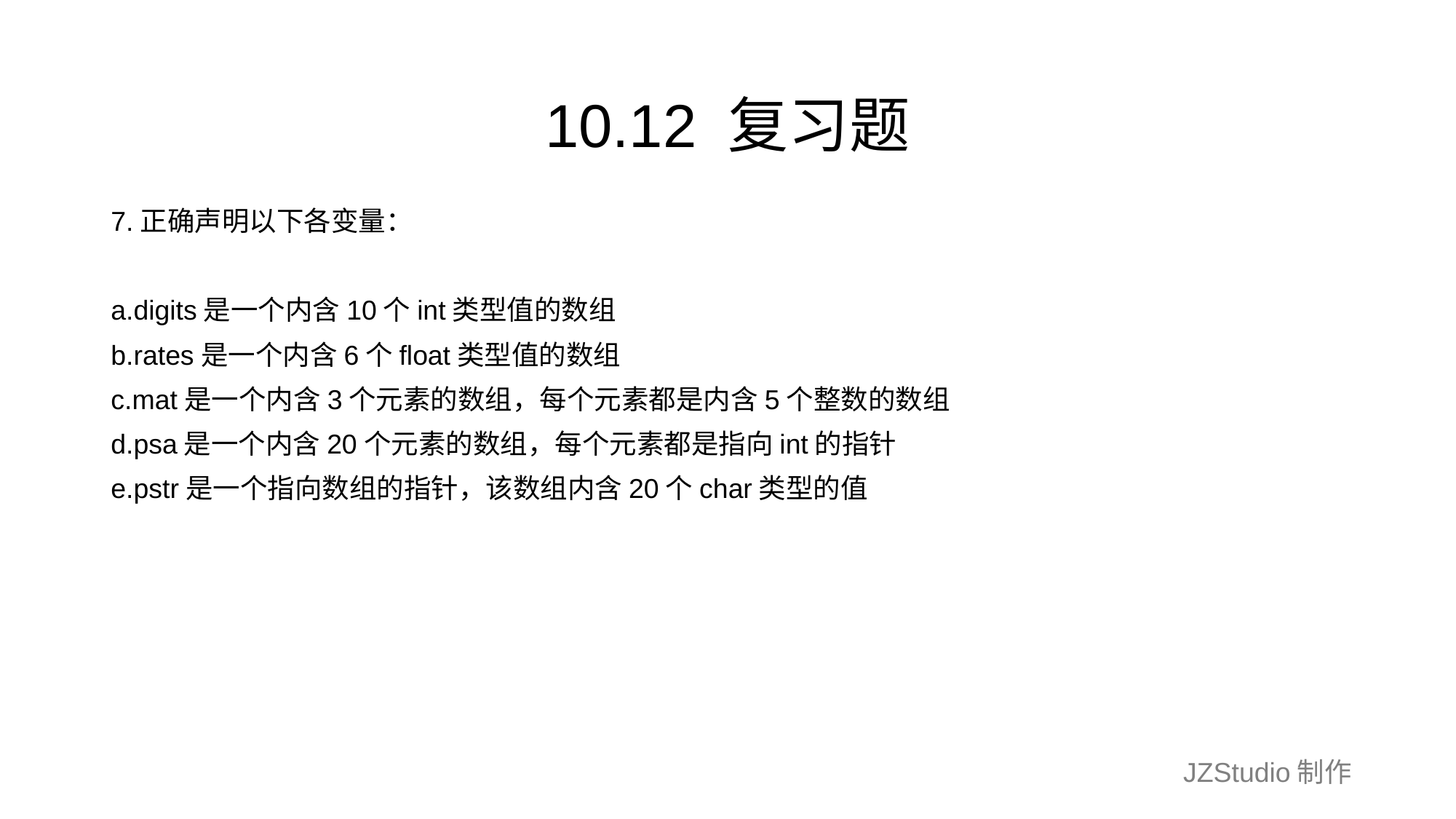

# 10.12 复习题
7.正确声明以下各变量：

a.digits是一个内含10个int类型值的数组
b.rates是一个内含6个float类型值的数组
c.mat是一个内含3个元素的数组，每个元素都是内含5个整数的数组
d.psa是一个内含20个元素的数组，每个元素都是指向int的指针
e.pstr是一个指向数组的指针，该数组内含20个char类型的值